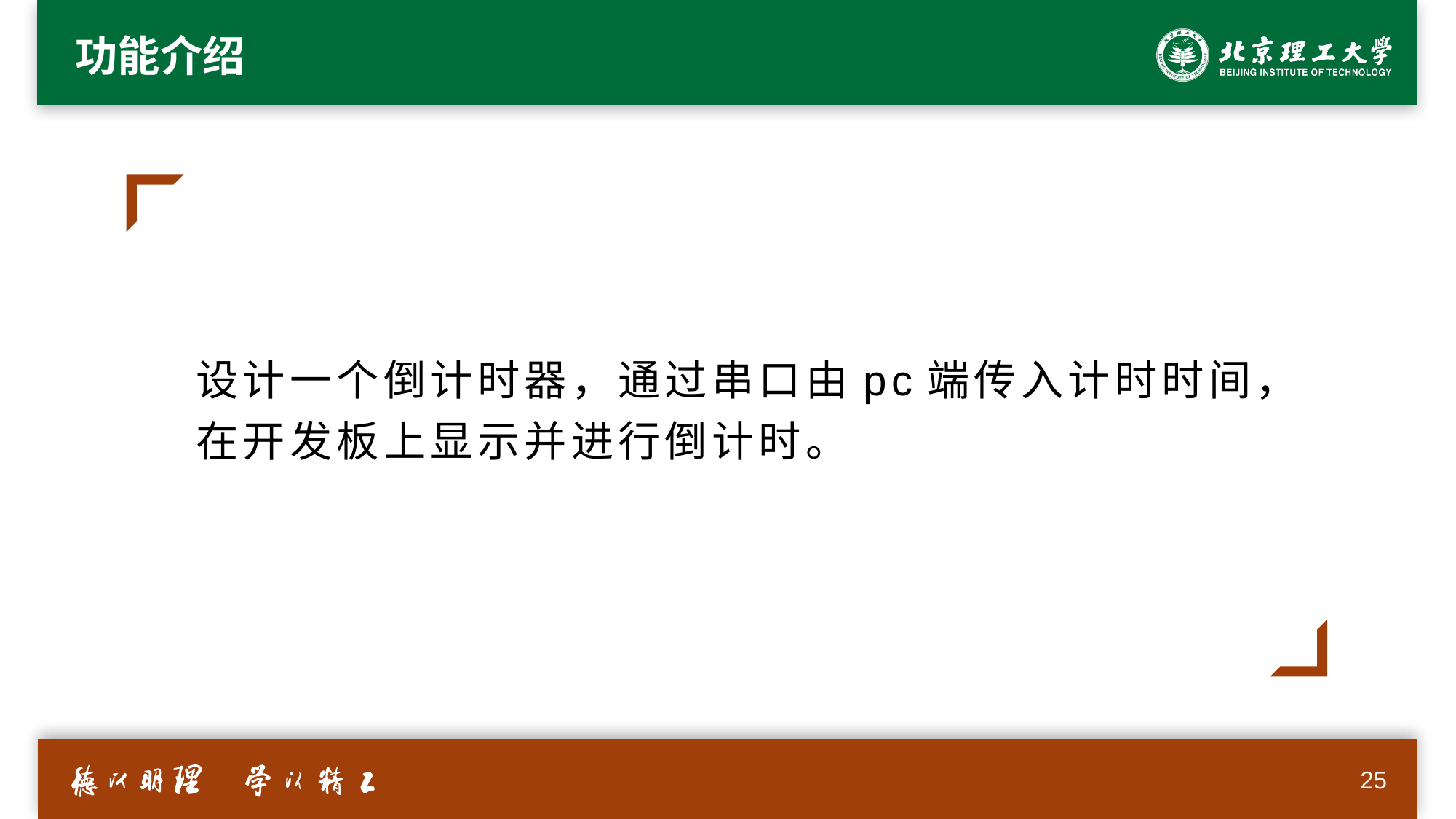

# 功能介绍

设计一个倒计时器，通过串口由pc端传入计时时间，在开发板上显示并进行倒计时。